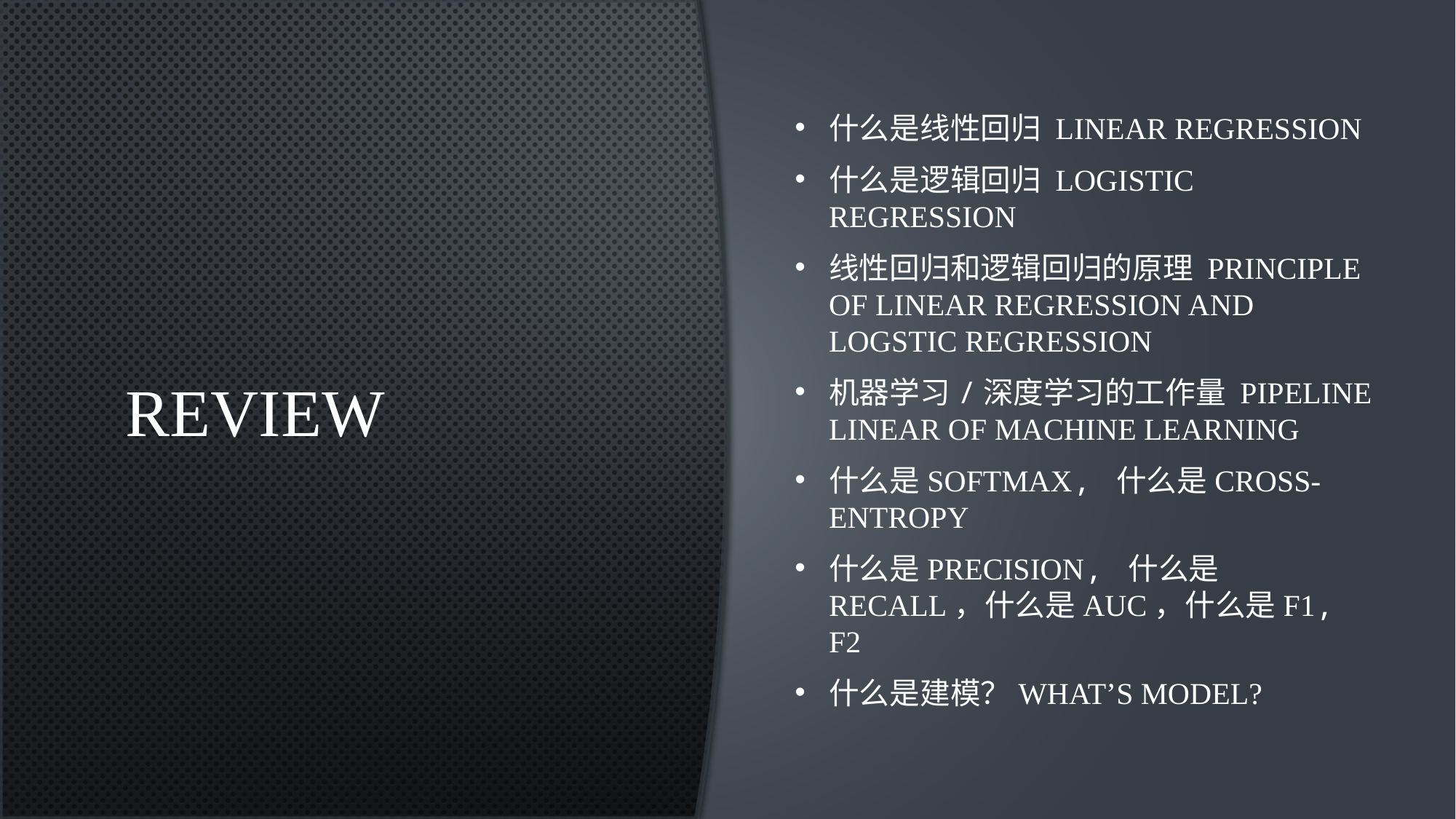

# Review
什么是线性回归 linear regression
什么是逻辑回归 logistic regression
线性回归和逻辑回归的原理 principle of linear regression and logstic regression
机器学习/深度学习的工作量 pipeline linear of machine learning
什么是softmax, 什么是cross-entropy
什么是precision, 什么是recall，什么是auc，什么是f1, f2
什么是建模？What’s model?